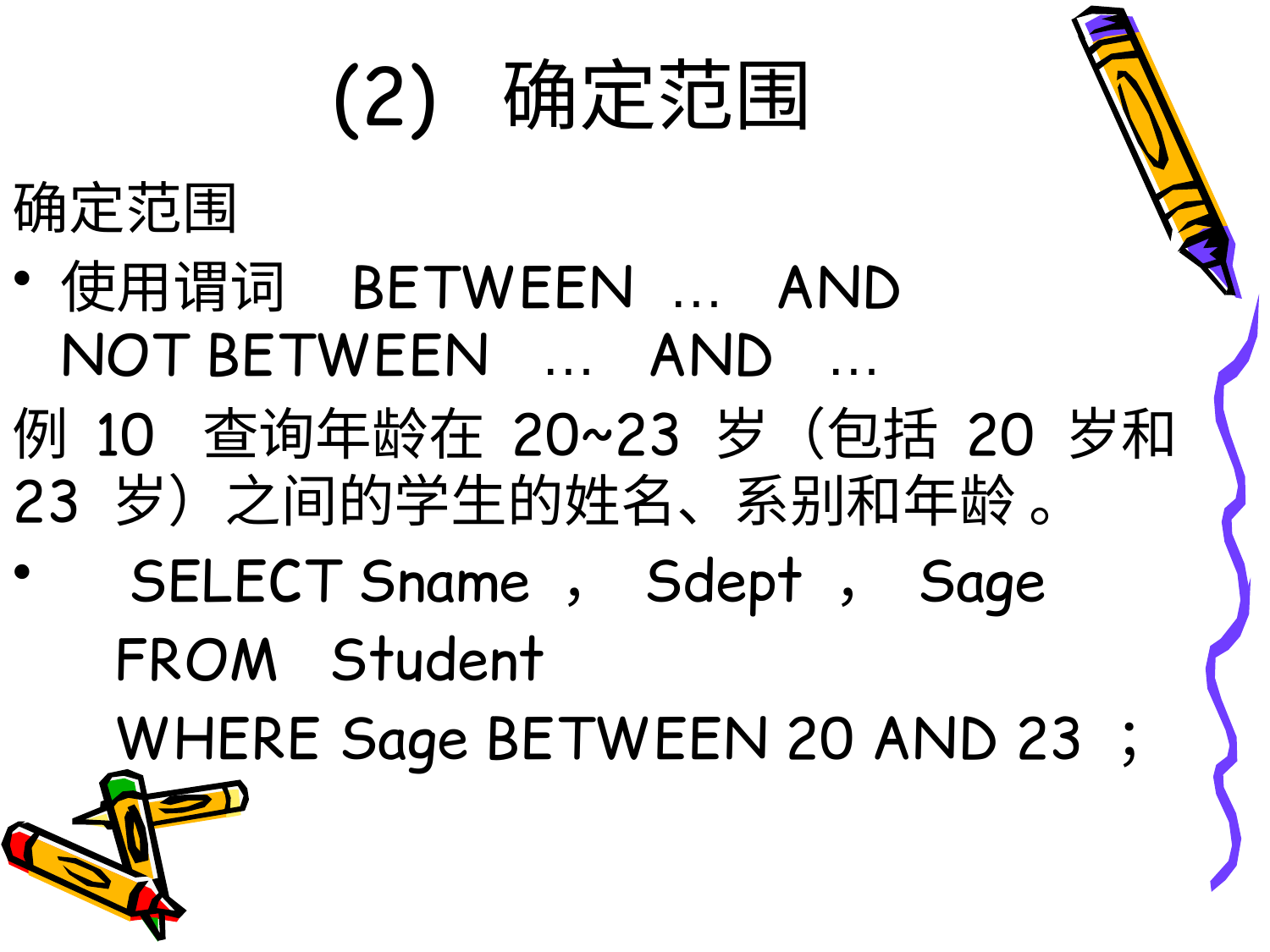

# (2)  确定范围
确定范围
使用谓词    BETWEEN  …   AND                  NOT BETWEEN   …   AND   …
例 10  查询年龄在 20~23 岁（包括 20 岁和 23 岁）之间的学生的姓名、系别和年龄 。
    SELECT Sname ， Sdept ， Sage
      FROM   Student
      WHERE Sage BETWEEN 20 AND 23 ；